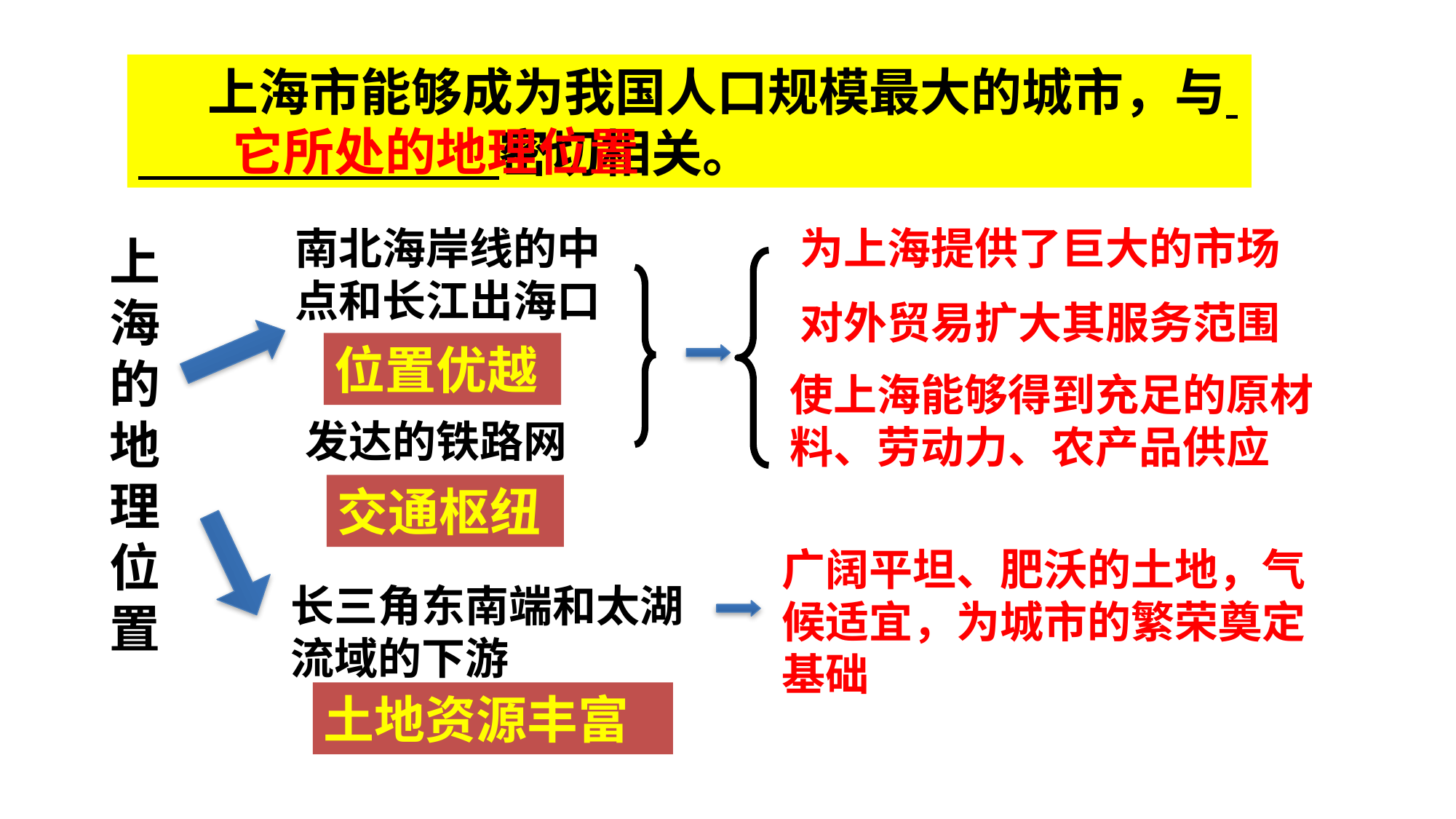

上海市能够成为我国人口规模最大的城市，与                                 密切相关。
它所处的地理位置
南北海岸线的中点和长江出海口
为上海提供了巨大的市场
对外贸易扩大其服务范围
上海的地理位置

位置优越

使上海能够得到充足的原材料、劳动力、农产品供应
发达的铁路网
交通枢纽

广阔平坦、肥沃的土地，气候适宜，为城市的繁荣奠定基础
长三角东南端和太湖流域的下游

土地资源丰富